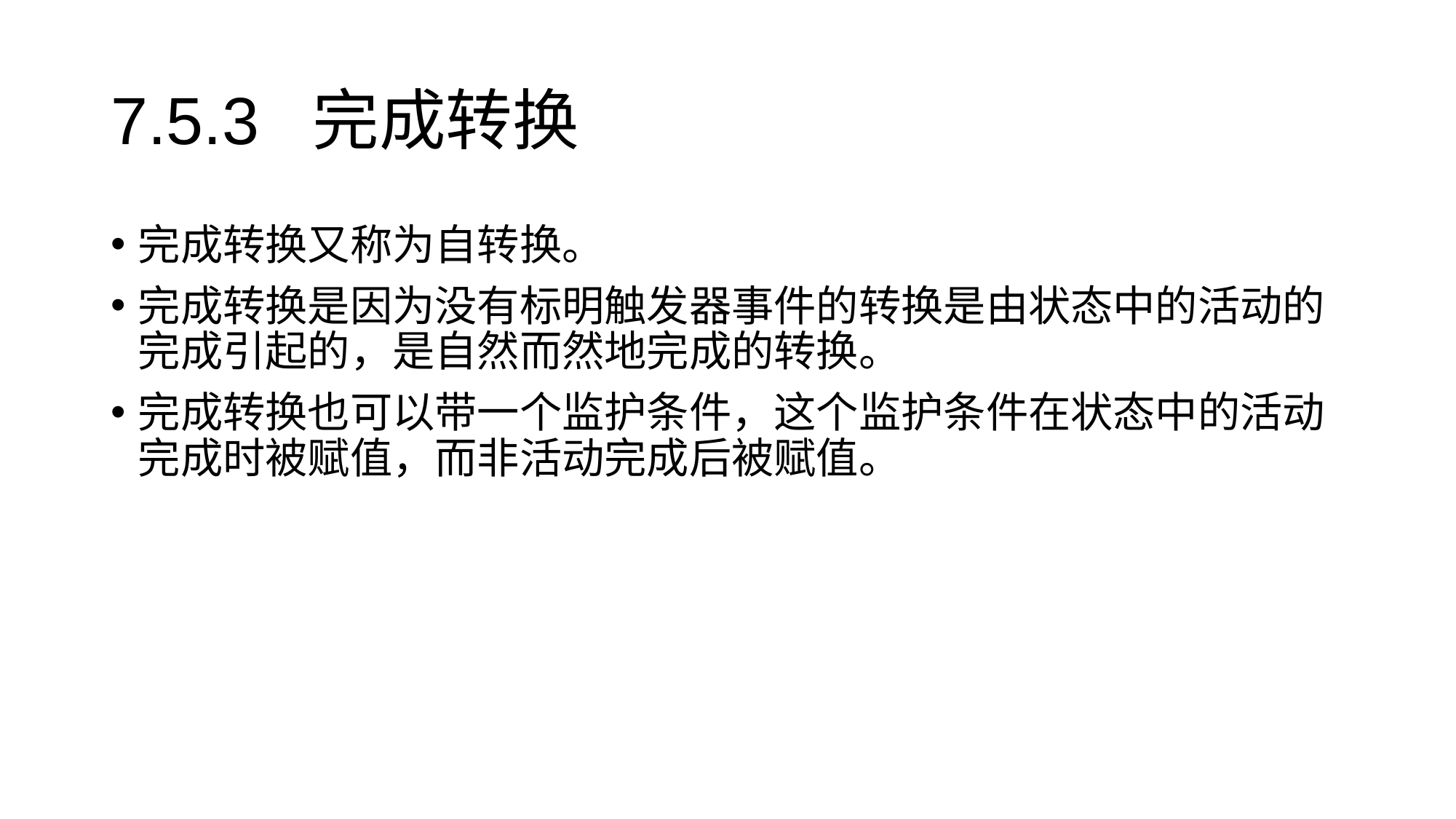

# 7.5.3  完成转换
完成转换又称为自转换。
完成转换是因为没有标明触发器事件的转换是由状态中的活动的完成引起的，是自然而然地完成的转换。
完成转换也可以带一个监护条件，这个监护条件在状态中的活动完成时被赋值，而非活动完成后被赋值。